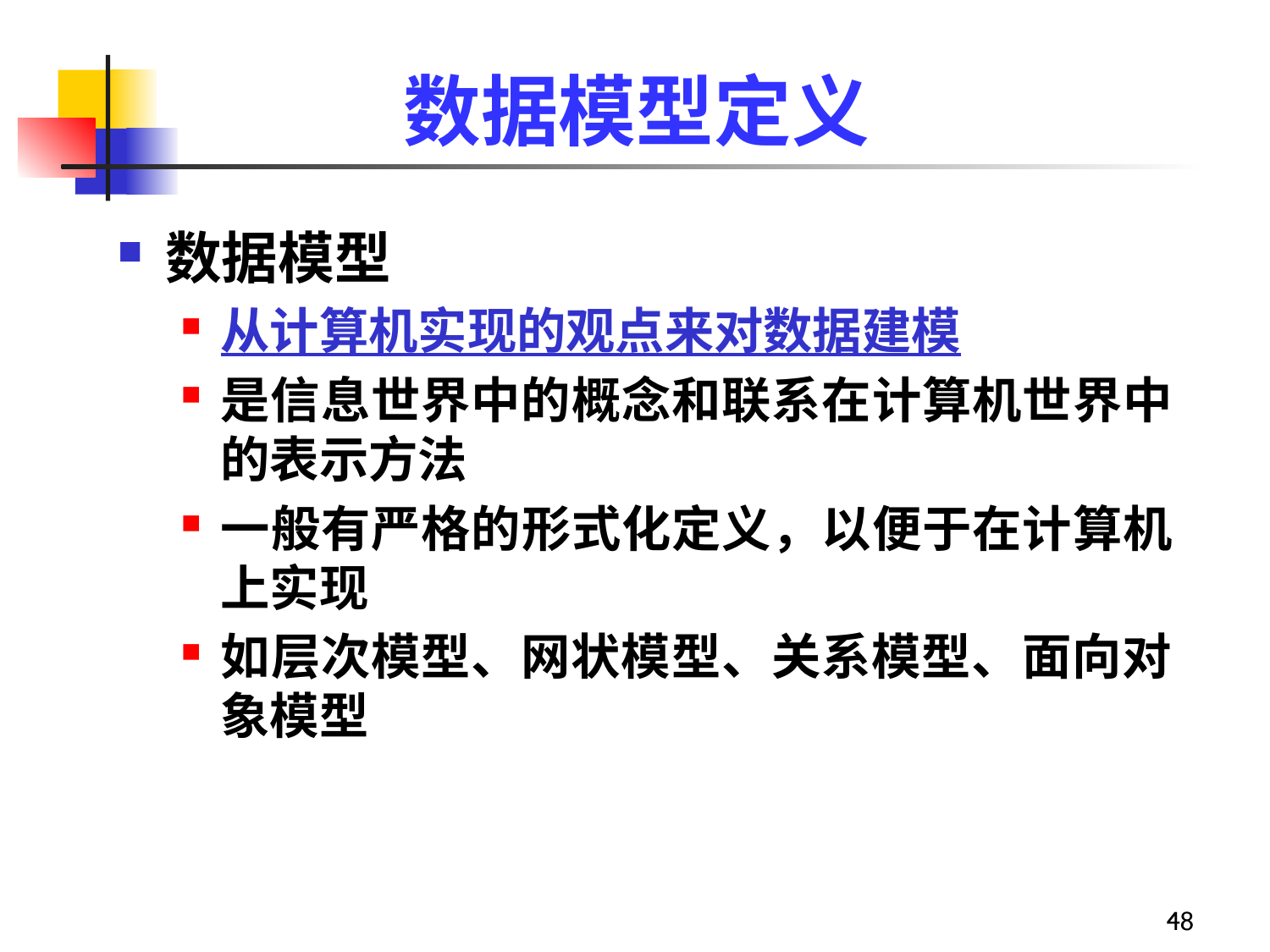

# 数据模型定义
数据模型
从计算机实现的观点来对数据建模
是信息世界中的概念和联系在计算机世界中的表示方法
一般有严格的形式化定义，以便于在计算机上实现
如层次模型、网状模型、关系模型、面向对象模型
48